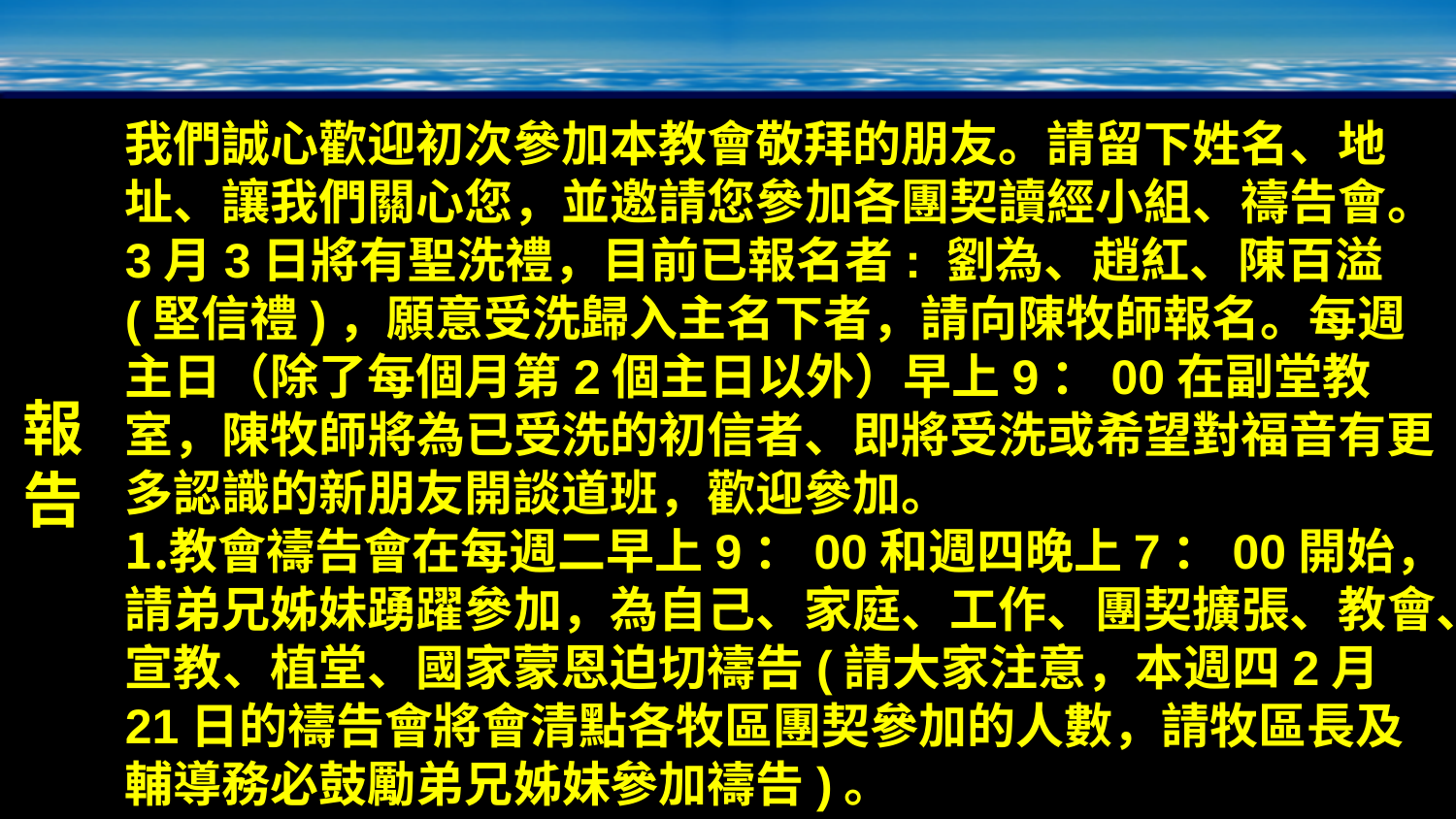

報告
我們誠心歡迎初次參加本教會敬拜的朋友。請留下姓名、地址、讓我們關心您，並邀請您參加各團契讀經小組、禱告會。
3月3日將有聖洗禮，目前已報名者: 劉為、趙紅、陳百溢(堅信禮)，願意受洗歸入主名下者，請向陳牧師報名。每週主日（除了每個月第2個主日以外）早上9：00在副堂教室，陳牧師將為已受洗的初信者、即將受洗或希望對福音有更多認識的新朋友開談道班，歡迎參加。
教會禱告會在每週二早上9：00和週四晚上7：00開始，請弟兄姊妹踴躍參加，為自己、家庭、工作、團契擴張、教會、宣教、植堂、國家蒙恩迫切禱告(請大家注意，本週四2月21日的禱告會將會清點各牧區團契參加的人數，請牧區長及輔導務必鼓勵弟兄姊妹參加禱告)。